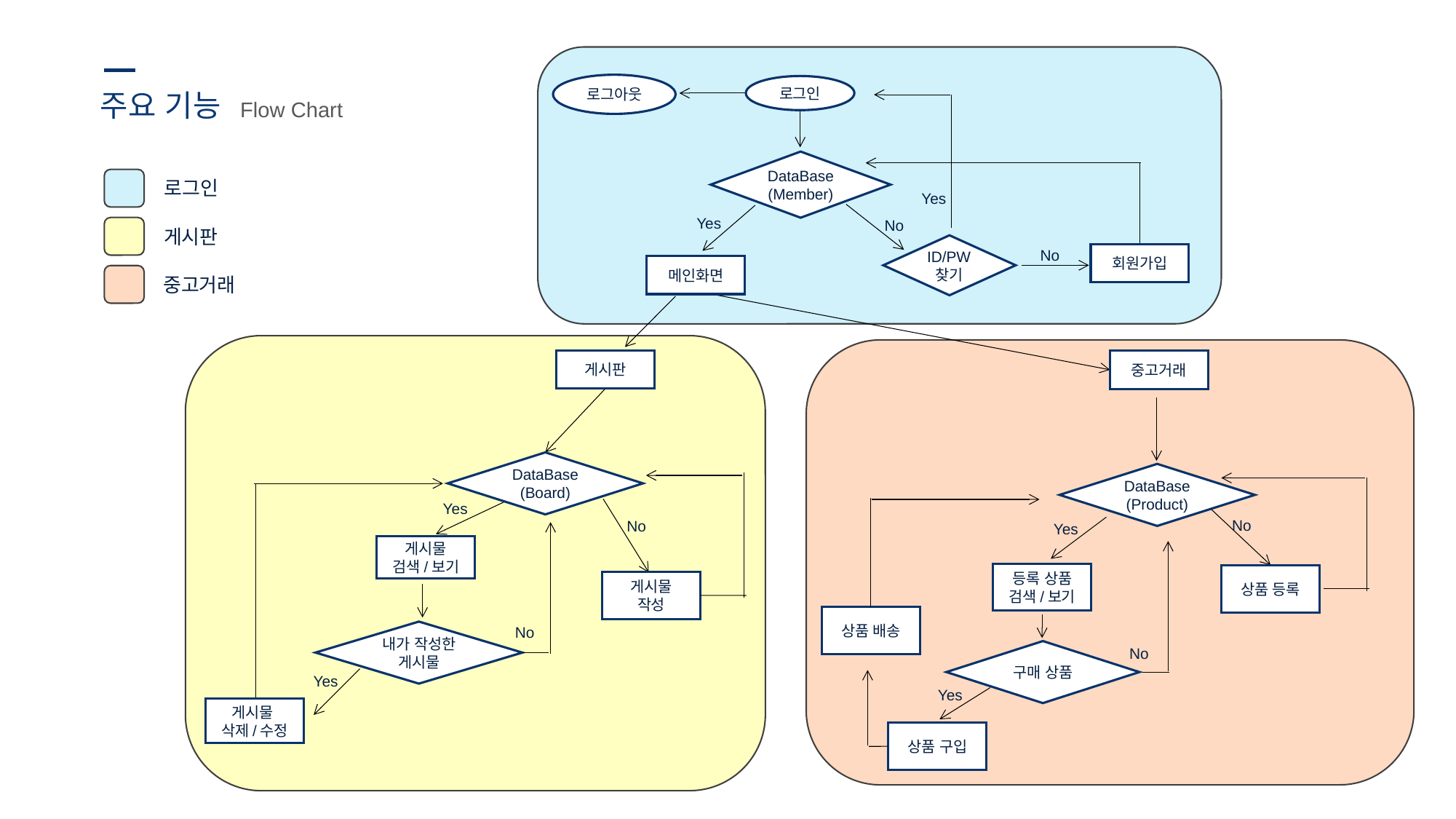

로그아웃
로그인
DataBase
(Member)
ID/PW찾기
회원가입
메인화면
주요 기능
Flow Chart

로그인

게시판

중고거래
Yes
Yes
No
No

게시판
DataBase
(Board)
게시물
검색/보기
게시물
작성
내가 작성한
게시물
게시물
삭제/수정
중고거래
DataBase
(Product)
등록 상품
검색/보기
상품 등록
상품 배송
구매 상품
상품 구입
Yes
No
No
Yes
No
Yes
No
Yes